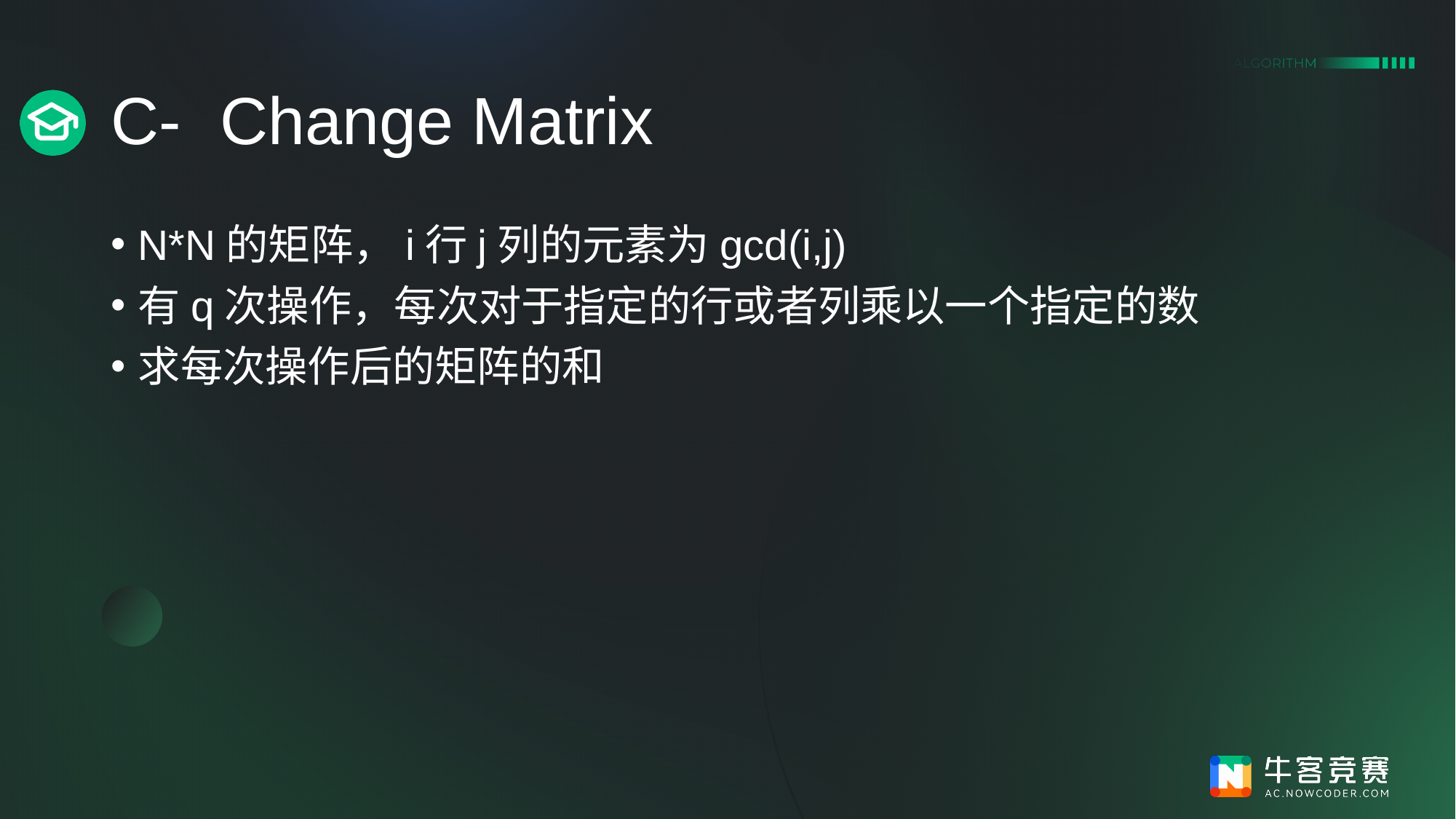

# C-	Change Matrix
N*N的矩阵，i行j列的元素为gcd(i,j)
有q次操作，每次对于指定的行或者列乘以一个指定的数
求每次操作后的矩阵的和